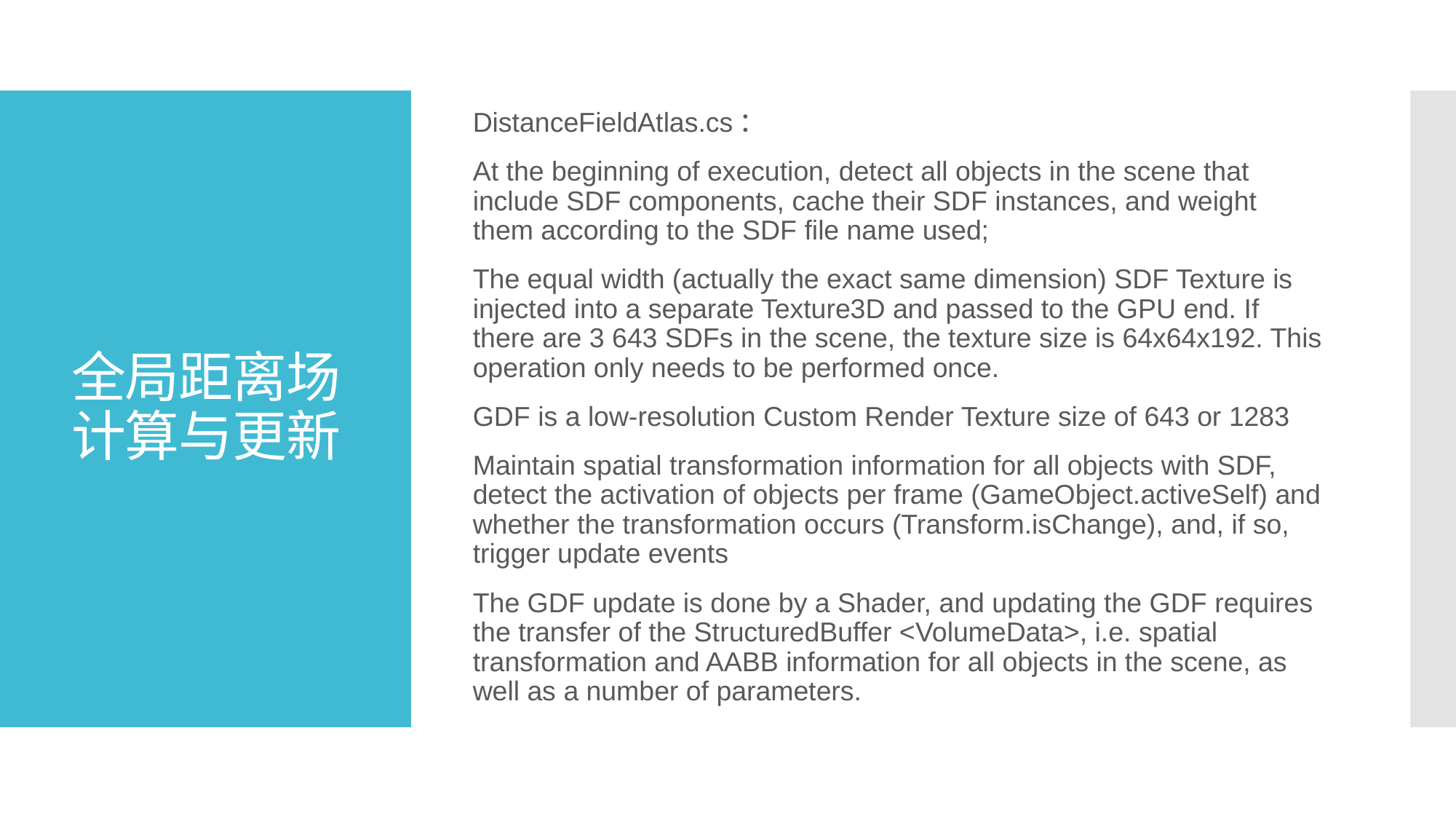

DistanceFieldAtlas.cs：
At the beginning of execution, detect all objects in the scene that include SDF components, cache their SDF instances, and weight them according to the SDF file name used;
The equal width (actually the exact same dimension) SDF Texture is injected into a separate Texture3D and passed to the GPU end. If there are 3 643 SDFs in the scene, the texture size is 64x64x192. This operation only needs to be performed once.
GDF is a low-resolution Custom Render Texture size of 643 or 1283
Maintain spatial transformation information for all objects with SDF, detect the activation of objects per frame (GameObject.activeSelf) and whether the transformation occurs (Transform.isChange), and, if so, trigger update events
The GDF update is done by a Shader, and updating the GDF requires the transfer of the StructuredBuffer <VolumeData>, i.e. spatial transformation and AABB information for all objects in the scene, as well as a number of parameters.

# 全局距离场 计算与更新